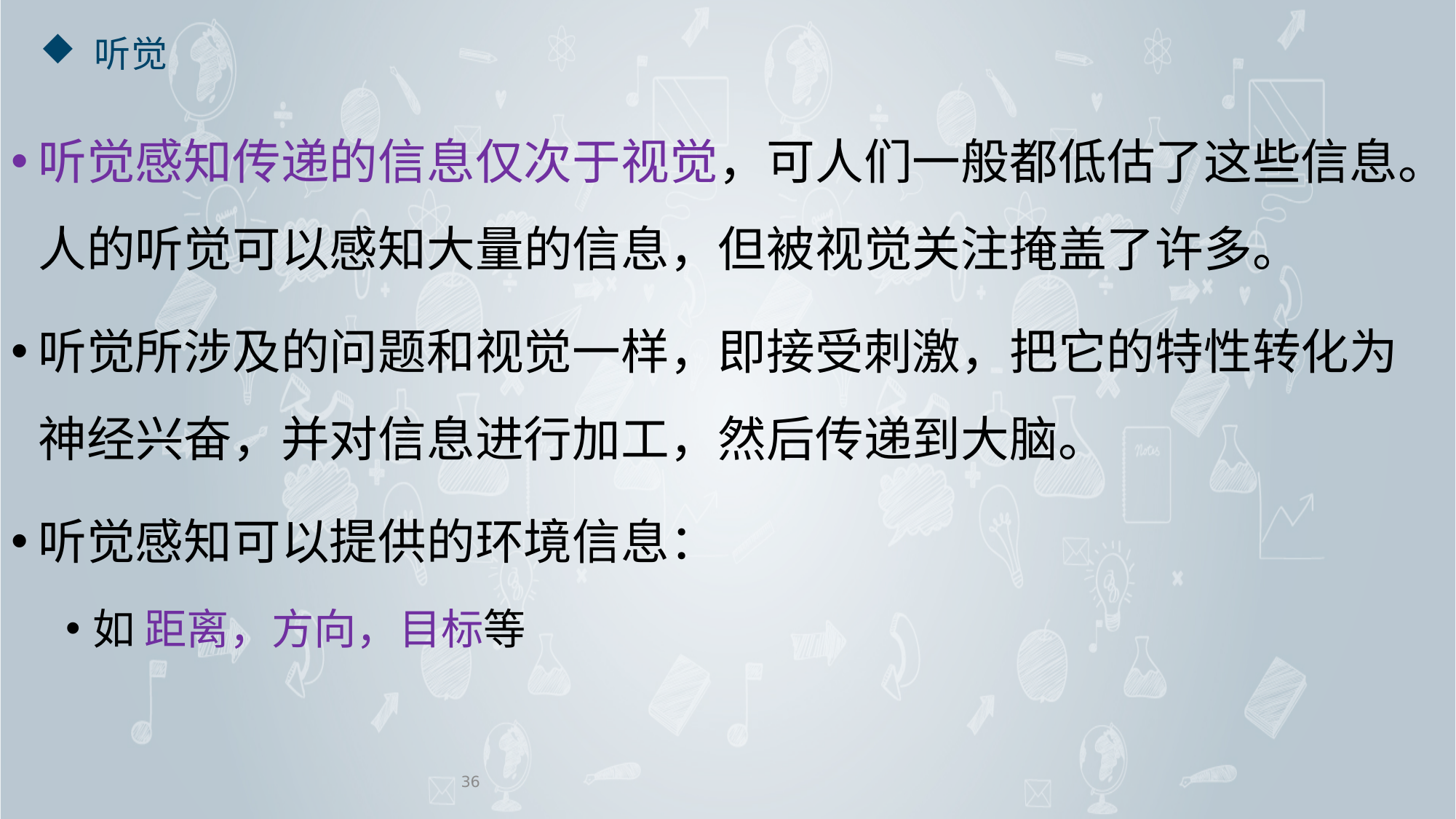

# 听觉
听觉感知传递的信息仅次于视觉，可人们一般都低估了这些信息。人的听觉可以感知大量的信息，但被视觉关注掩盖了许多。
听觉所涉及的问题和视觉一样，即接受刺激，把它的特性转化为神经兴奋，并对信息进行加工，然后传递到大脑。
听觉感知可以提供的环境信息：
如 距离，方向，目标等
36